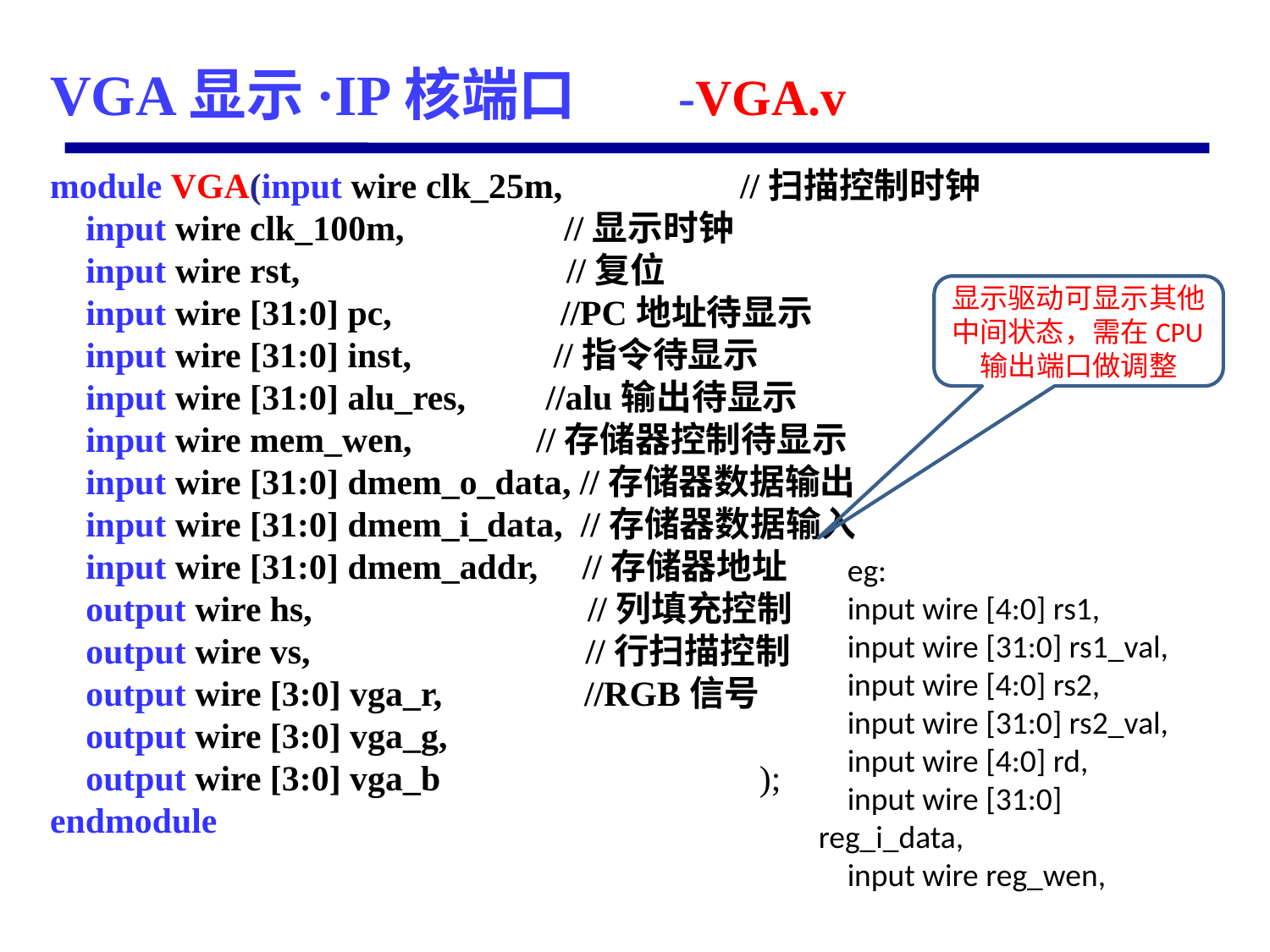

# VGA显示·IP核端口       -VGA.v
module VGA(input wire clk_25m,                    //扫描控制时钟
    input wire clk_100m,                  //显示时钟
    input wire rst,                              //复位
    input wire [31:0] pc,                   //PC地址待显示
    input wire [31:0] inst,                //指令待显示
    input wire [31:0] alu_res,         //alu输出待显示
    input wire mem_wen,              //存储器控制待显示
    input wire [31:0] dmem_o_data, //存储器数据输出
    input wire [31:0] dmem_i_data,  //存储器数据输入
    input wire [31:0] dmem_addr,     //存储器地址
    output wire hs,                               //列填充控制
    output wire vs,                               //行扫描控制
    output wire [3:0] vga_r,                //RGB信号
    output wire [3:0] vga_g,
    output wire [3:0] vga_b			   );
endmodule
显示驱动可显示其他中间状态，需在CPU输出端口做调整
    eg:
    input wire [4:0] rs1,
    input wire [31:0] rs1_val,
    input wire [4:0] rs2,
    input wire [31:0] rs2_val,
    input wire [4:0] rd,
    input wire [31:0] reg_i_data,
    input wire reg_wen,